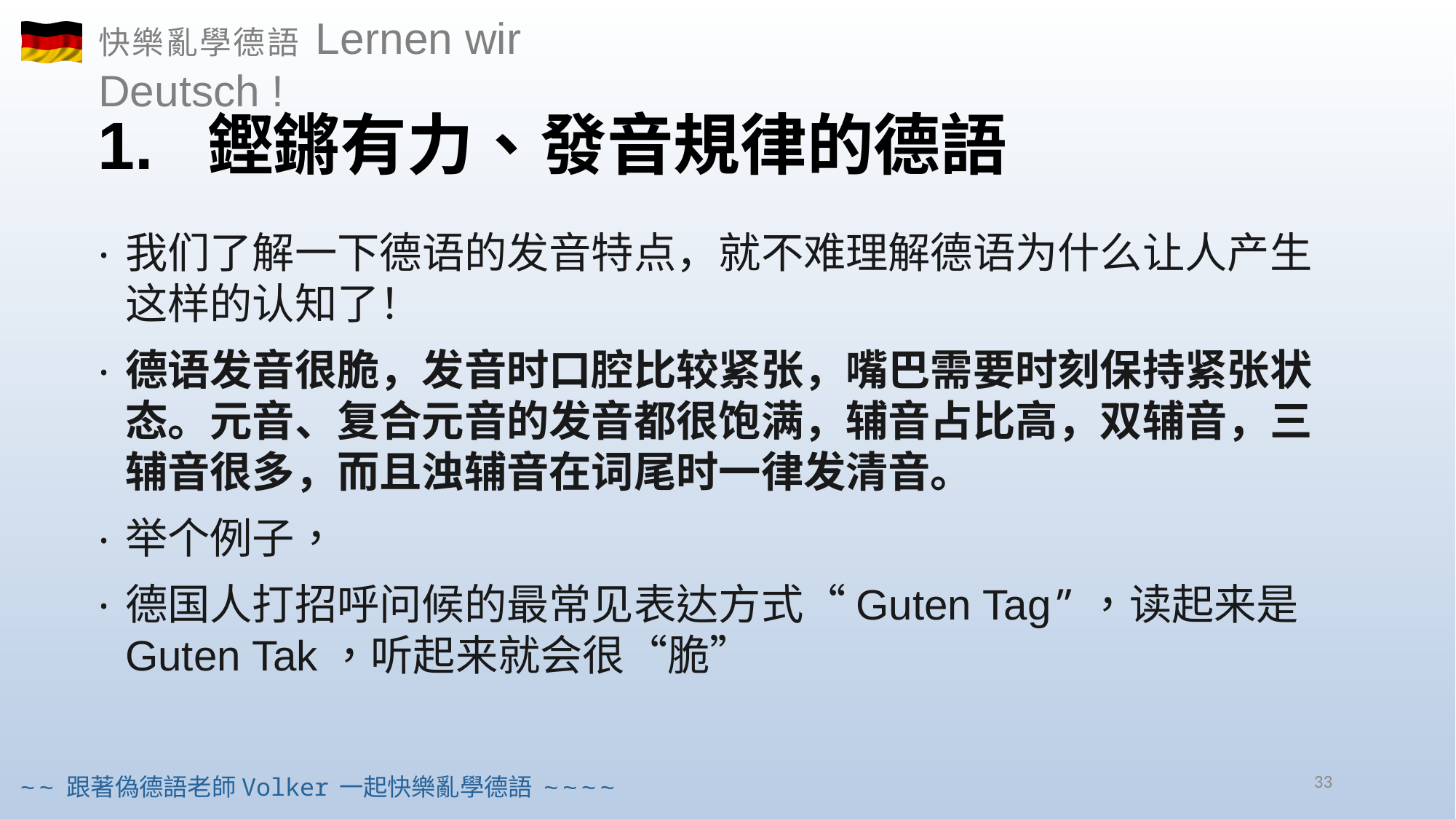

# 1.  鏗鏘有力、發音規律的德語
我们了解一下德语的发音特点，就不难理解德语为什么让人产生这样的认知了！
德语发音很脆，发音时口腔比较紧张，嘴巴需要时刻保持紧张状态。元音、复合元音的发音都很饱满，辅音占比高，双辅音，三辅音很多，而且浊辅音在词尾时一律发清音。
举个例子，
德国人打招呼问候的最常见表达方式“Guten Tag”，读起来是Guten Tak，听起来就会很“脆”
33